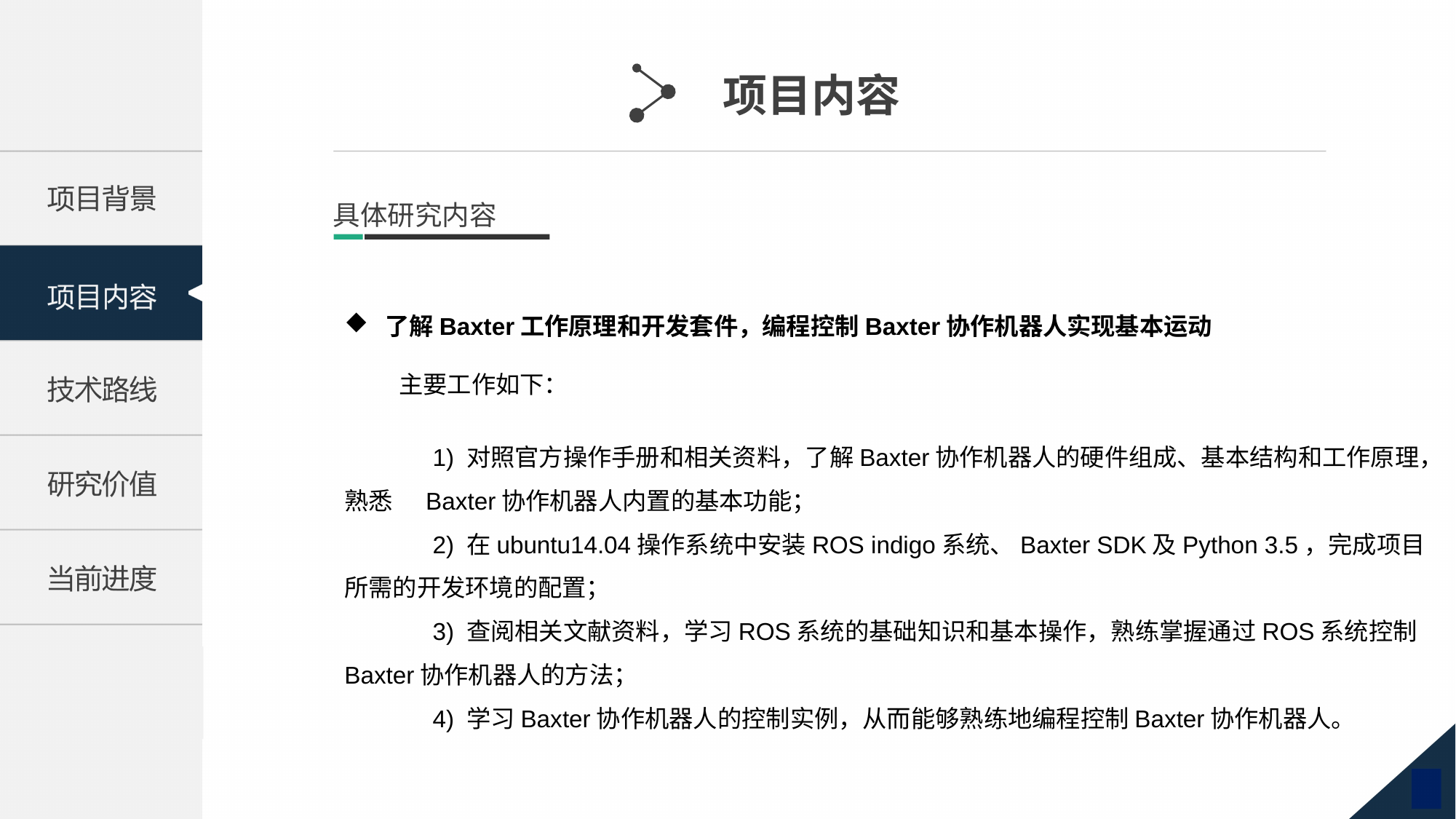

项目内容
具体研究内容

了解Baxter工作原理和开发套件，编程控制Baxter协作机器人实现基本运动

主要工作如下：

     1) 对照官方操作手册和相关资料，了解Baxter协作机器人的硬件组成、基本结构和工作原理，熟悉     Baxter协作机器人内置的基本功能；
     2) 在ubuntu14.04操作系统中安装ROS indigo系统、Baxter SDK及Python 3.5，完成项目所需的开发环境的配置；
     3) 查阅相关文献资料，学习ROS系统的基础知识和基本操作，熟练掌握通过ROS系统控制Baxter协作机器人的方法；
     4) 学习Baxter协作机器人的控制实例，从而能够熟练地编程控制Baxter协作机器人。